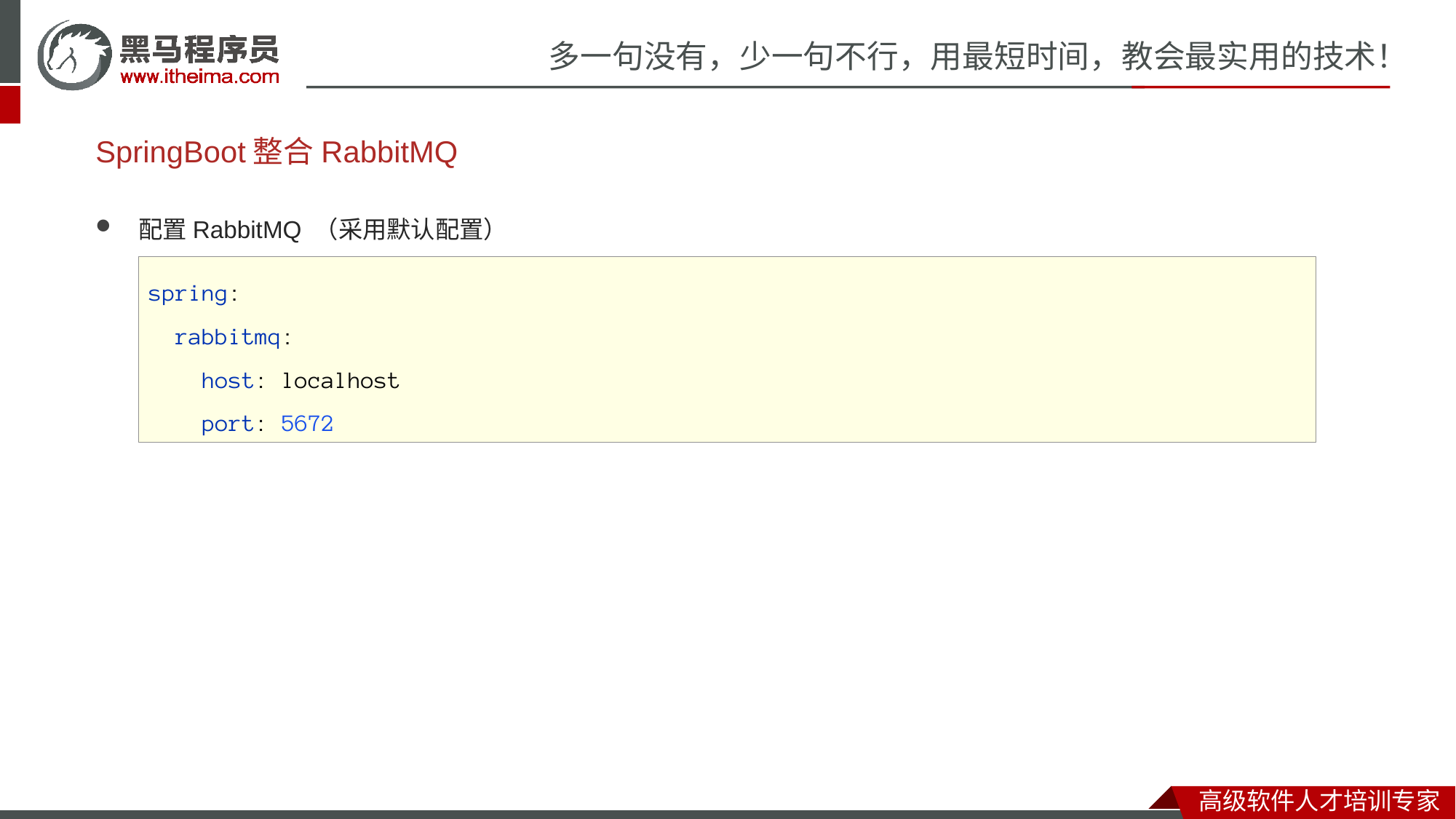

# SpringBoot整合RabbitMQ
配置RabbitMQ （采用默认配置）
spring:
  rabbitmq:
    host: localhost
    port: 5672